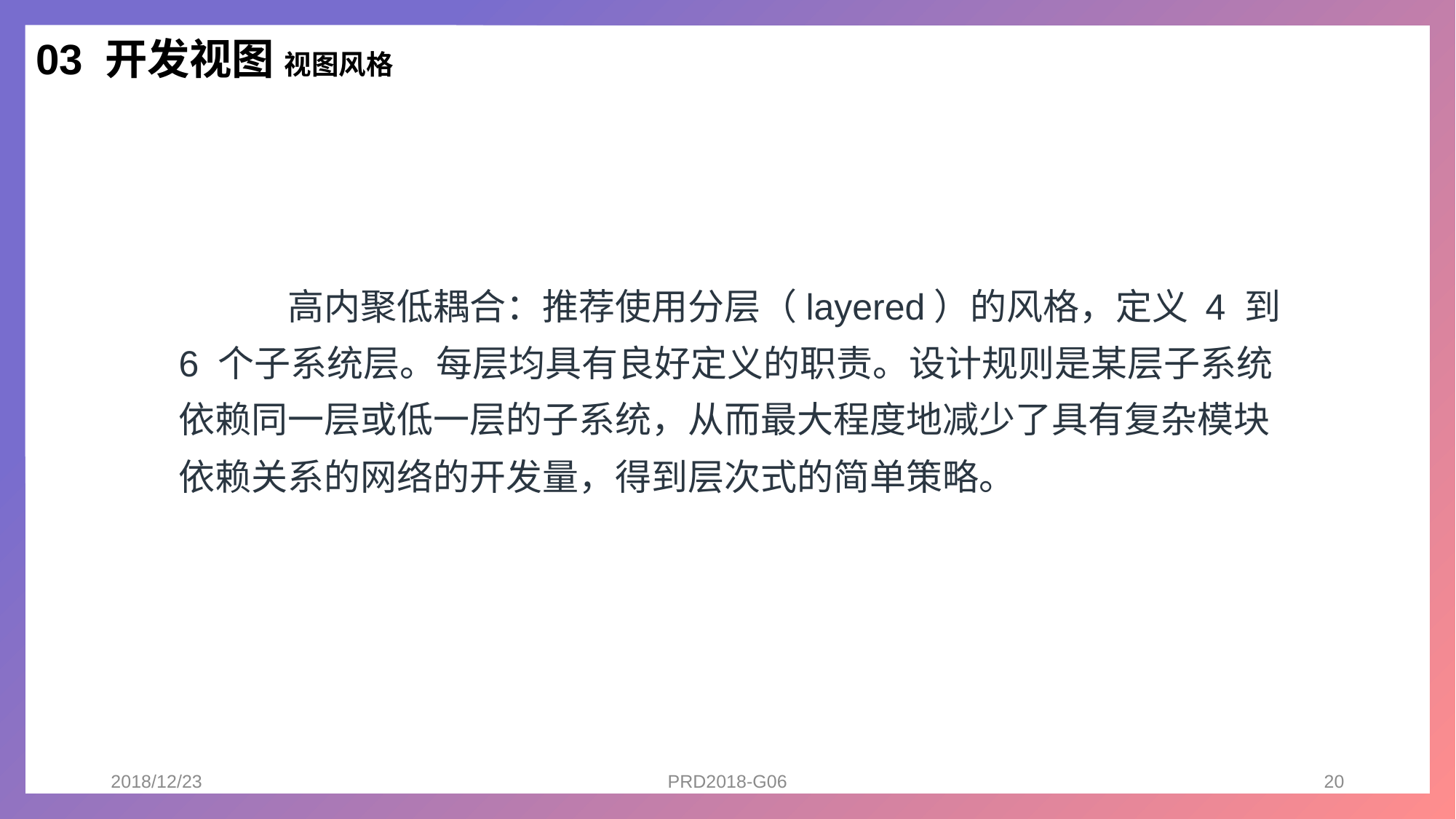

03 开发视图 视图风格
	高内聚低耦合：推荐使用分层（layered）的风格，定义 4 到 6 个子系统层。每层均具有良好定义的职责。设计规则是某层子系统依赖同一层或低一层的子系统，从而最大程度地减少了具有复杂模块依赖关系的网络的开发量，得到层次式的简单策略。
2018/12/23
PRD2018-G06
20